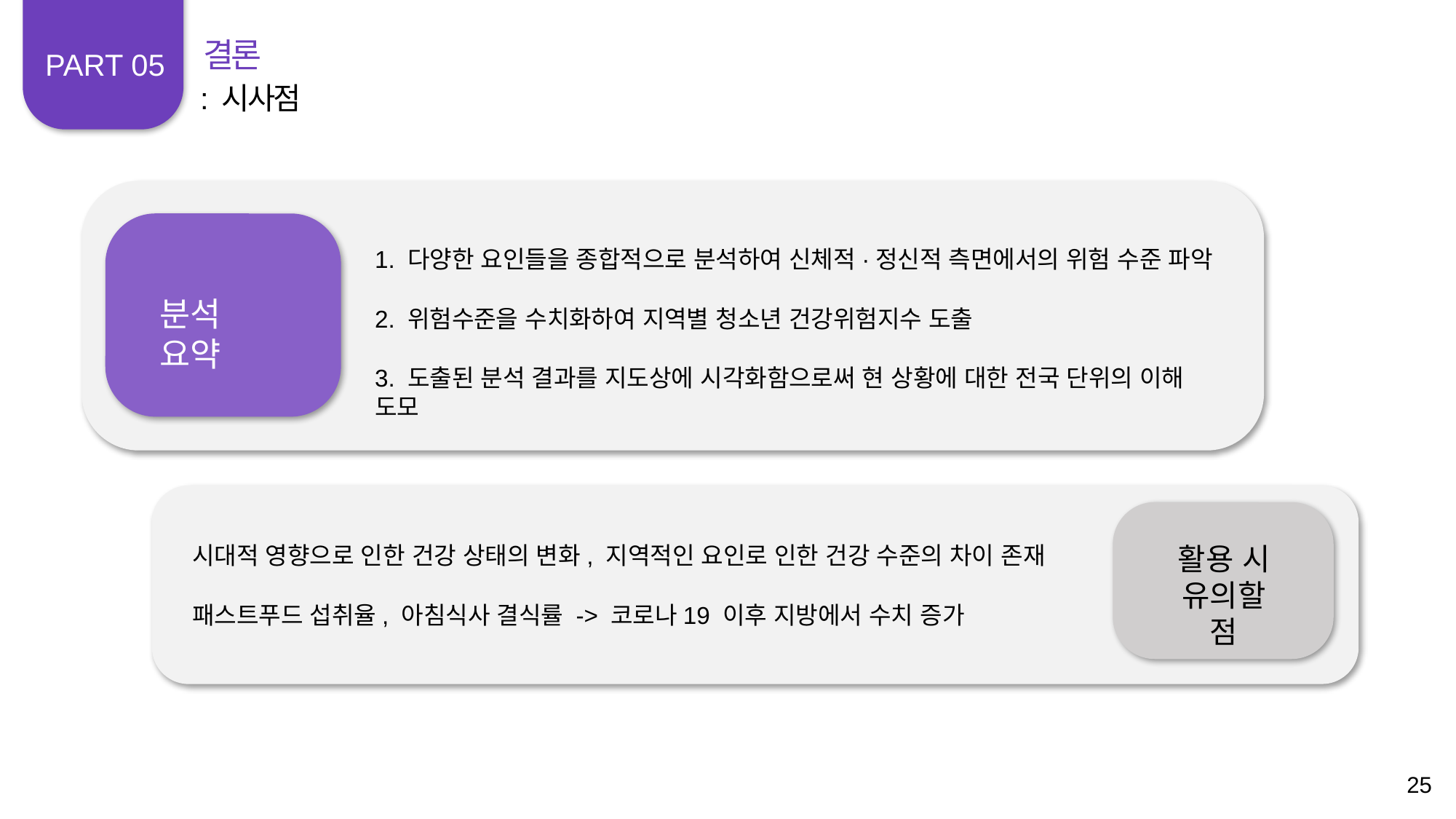

결론
PART 05
: 시사점

1. 다양한 요인들을 종합적으로 분석하여 신체적·정신적 측면에서의 위험 수준 파악
2. 위험수준을 수치화하여 지역별 청소년 건강위험지수 도출
3. 도출된 분석 결과를 지도상에 시각화함으로써 현 상황에 대한 전국 단위의 이해 도모
분석 요약

시대적 영향으로 인한 건강 상태의 변화, 지역적인 요인로 인한 건강 수준의 차이 존재
패스트푸드 섭취율, 아침식사 결식률 -> 코로나19 이후 지방에서 수치 증가
활용 시
유의할 점
25